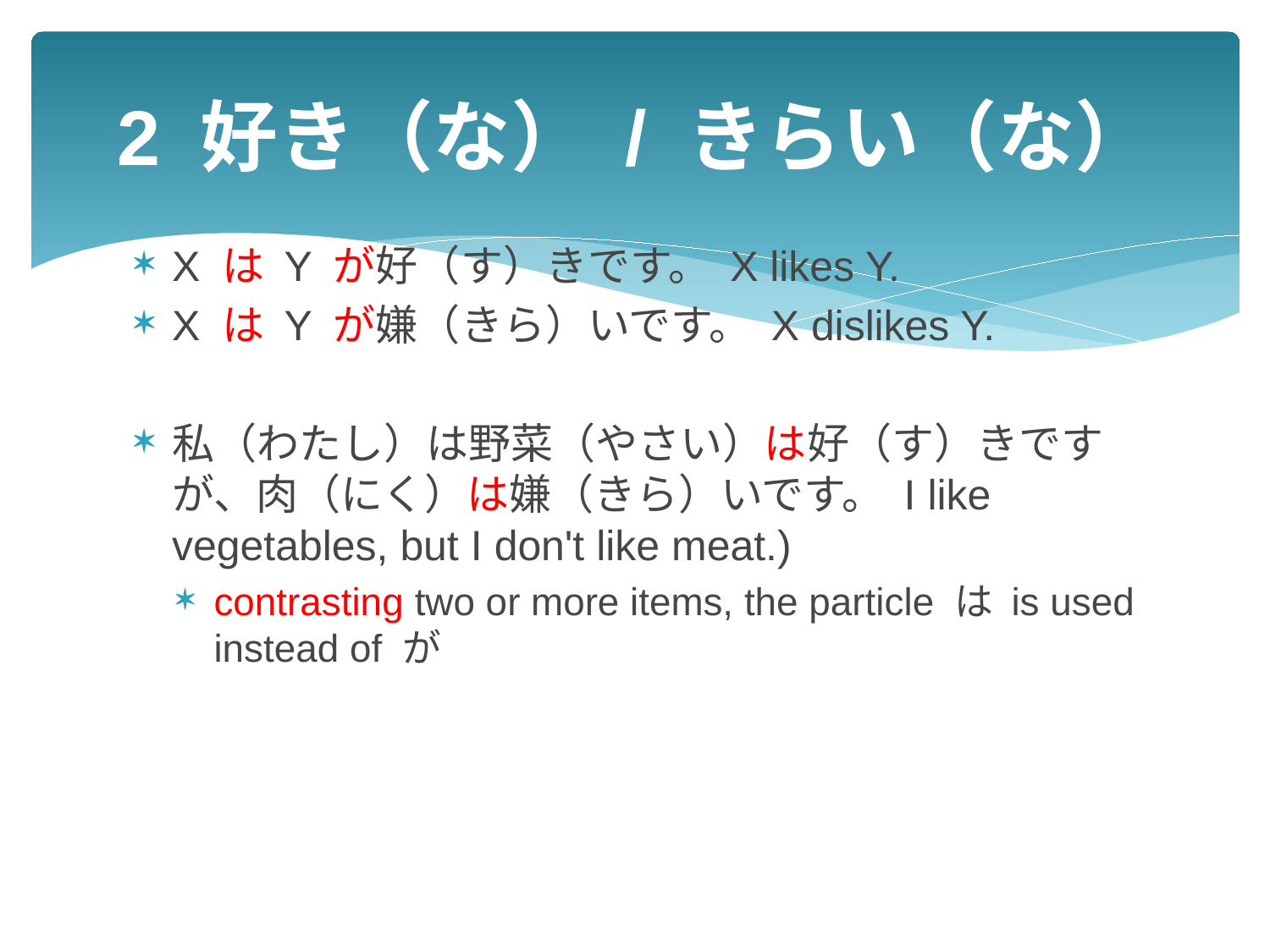

# 2 好き（な） / きらい（な）
X は Y が好（す）きです。 X likes Y.
X は Y が嫌（きら）いです。 X dislikes Y.

私（わたし）は野菜（やさい）は好（す）きですが、肉（にく）は嫌（きら）いです。 I like vegetables, but I don't like meat.)
contrasting two or more items, the particle は is used instead of が